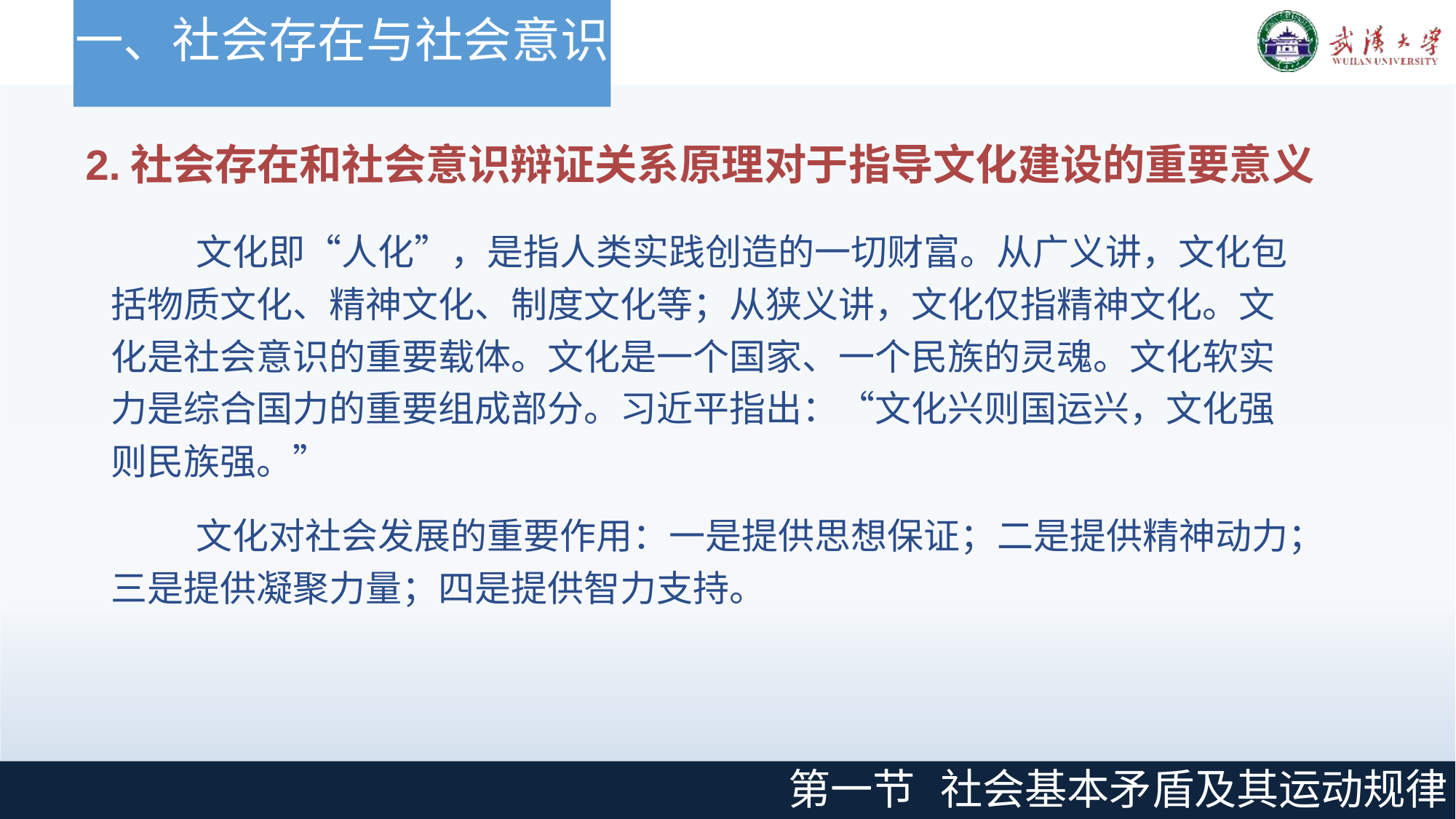

# 一、社会存在与社会意识

2.社会存在和社会意识辩证关系原理对于指导文化建设的重要意义
文化即“人化”，是指人类实践创造的一切财富。从广义讲，文化包 括物质文化、精神文化、制度文化等；从狭义讲，文化仅指精神文化。文 化是社会意识的重要载体。文化是一个国家、一个民族的灵魂。文化软实 力是综合国力的重要组成部分。习近平指出：“文化兴则国运兴，文化强 则民族强。”
文化对社会发展的重要作用：一是提供思想保证；二是提供精神动力； 三是提供凝聚力量；四是提供智力支持。
第一节
社会基本矛盾及其运动规律